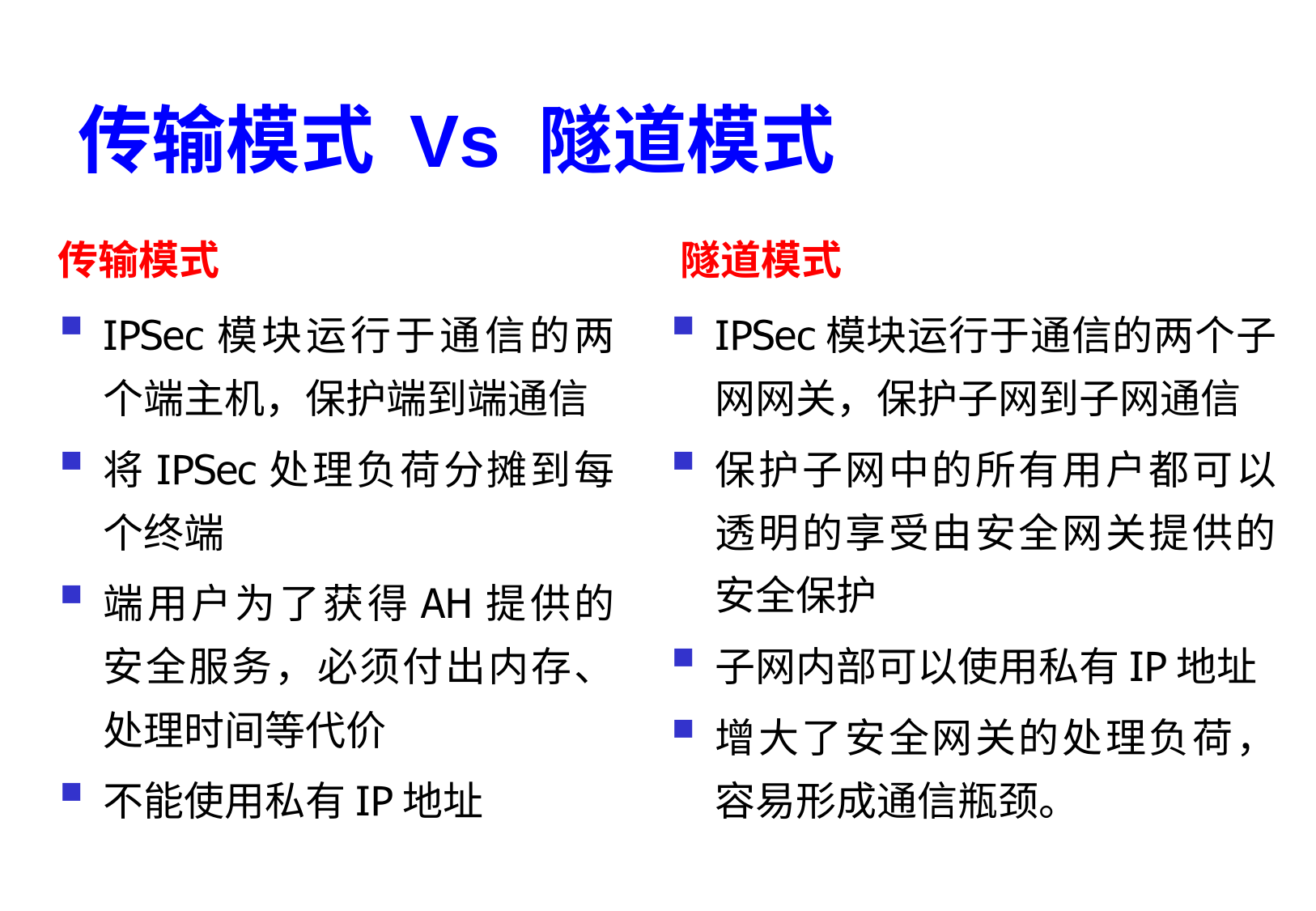

# 传输模式 Vs 隧道模式
传输模式
隧道模式
IPSec模块运行于通信的两个子网网关，保护子网到子网通信
保护子网中的所有用户都可以透明的享受由安全网关提供的安全保护
子网内部可以使用私有IP地址
增大了安全网关的处理负荷，容易形成通信瓶颈。
IPSec模块运行于通信的两个端主机，保护端到端通信
将IPSec处理负荷分摊到每个终端
端用户为了获得AH提供的安全服务，必须付出内存、处理时间等代价
不能使用私有IP地址